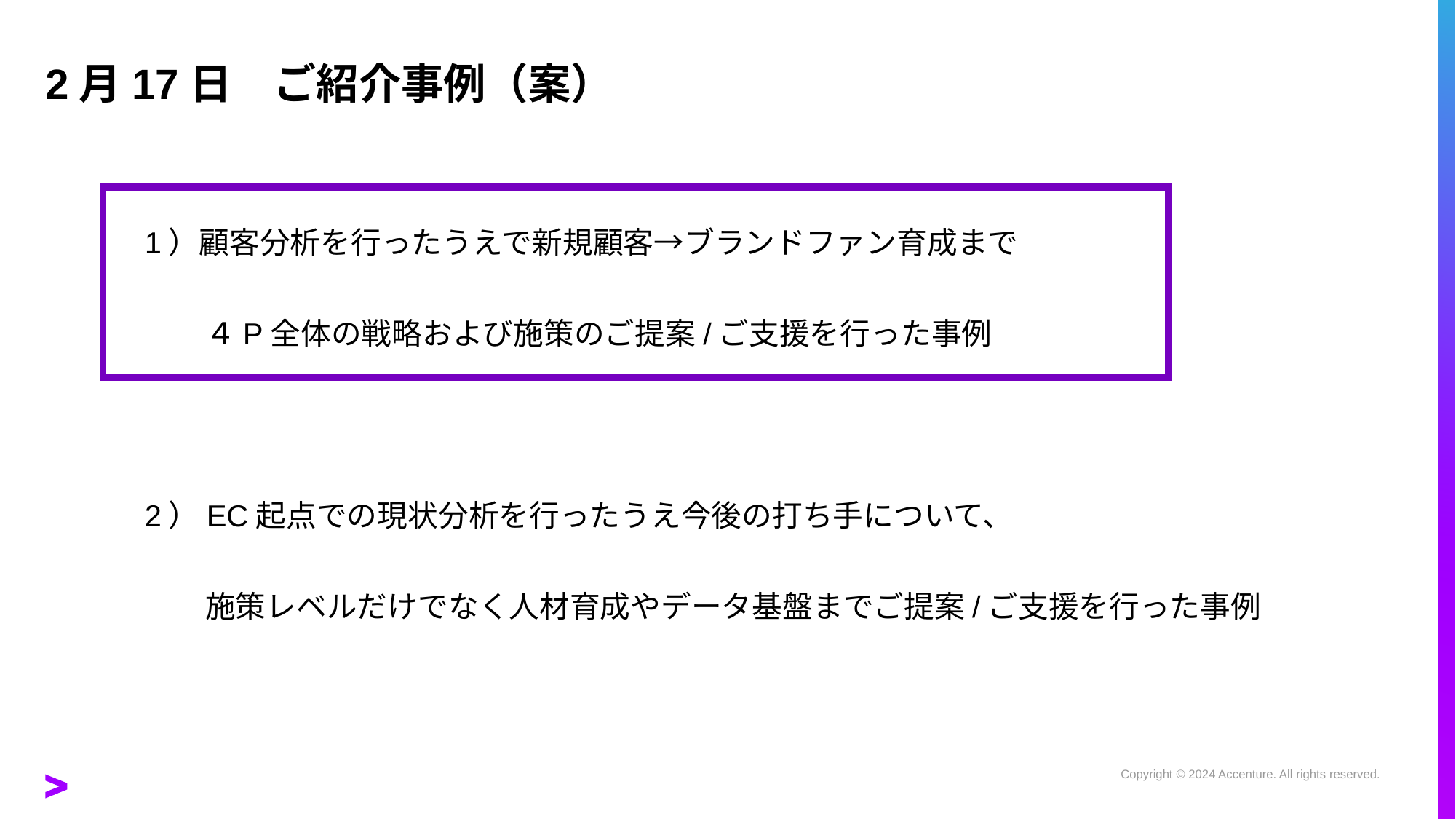

# 2月17日　ご紹介事例（案）

1）顧客分析を行ったうえで新規顧客→ブランドファン育成まで
　　４P全体の戦略および施策のご提案/ご支援を行った事例

2）EC起点での現状分析を行ったうえ今後の打ち手について、
　　施策レベルだけでなく人材育成やデータ基盤までご提案/ご支援を行った事例